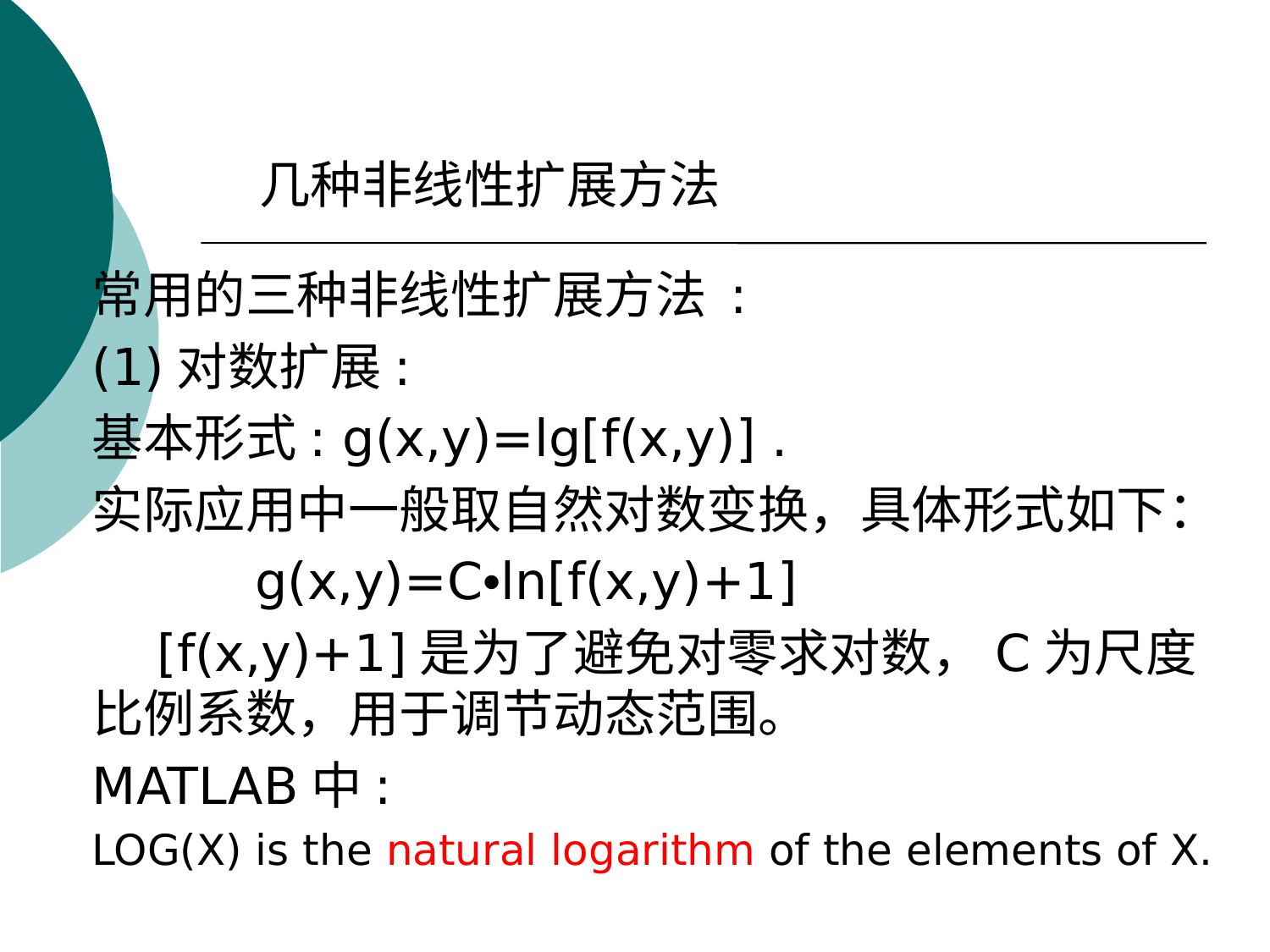

几种非线性扩展方法
常用的三种非线性扩展方法 :
(1)对数扩展:
基本形式: g(x,y)=lg[f(x,y)] .
实际应用中一般取自然对数变换，具体形式如下：
          g(x,y)=C•ln[f(x,y)+1]
    [f(x,y)+1]是为了避免对零求对数，C为尺度比例系数，用于调节动态范围。
MATLAB中:
LOG(X) is the natural logarithm of the elements of X.

29